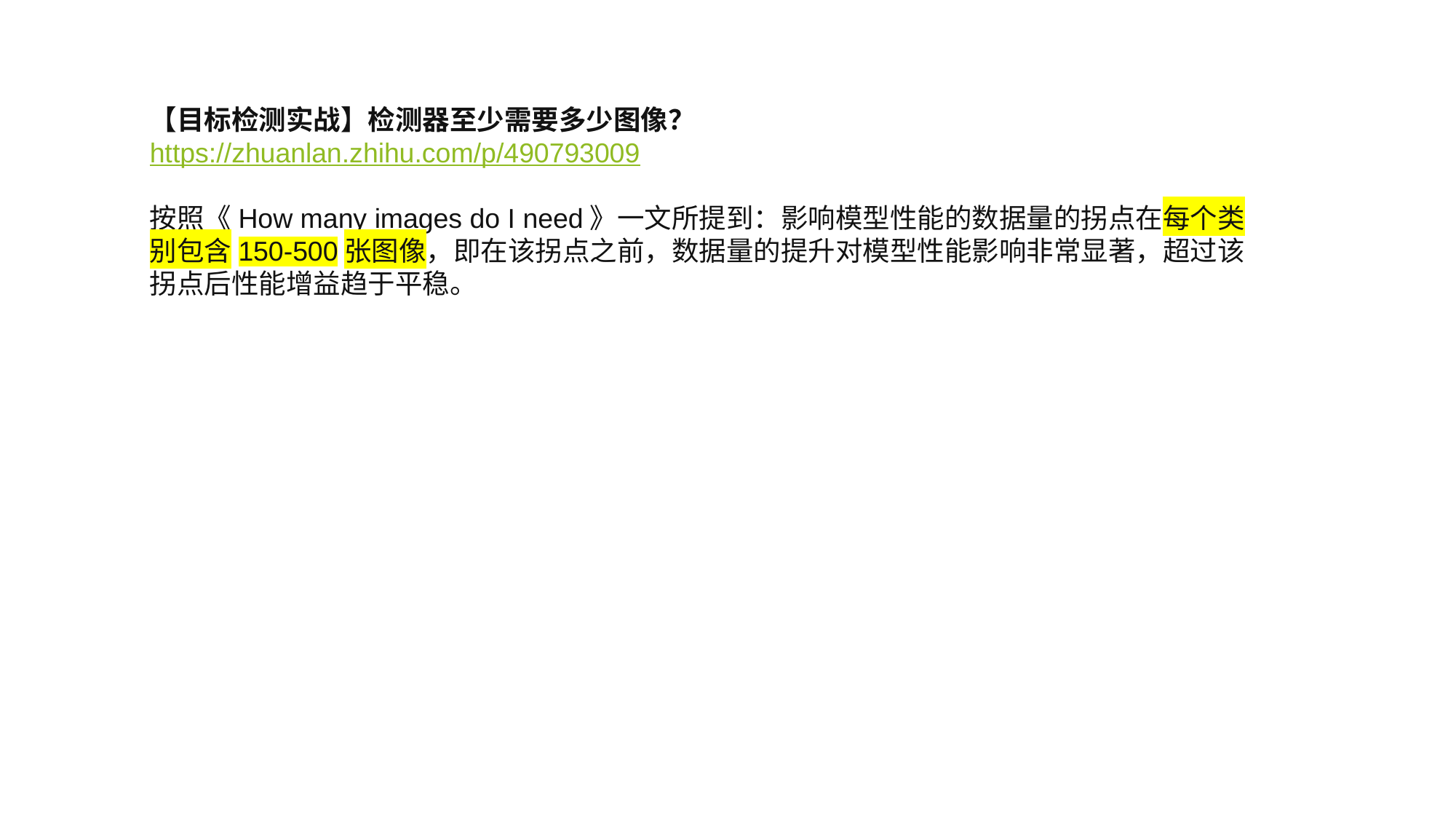

【目标检测实战】检测器至少需要多少图像？
https://zhuanlan.zhihu.com/p/490793009

按照《How many images do I need》一文所提到：影响模型性能的数据量的拐点在每个类别包含150-500张图像，即在该拐点之前，数据量的提升对模型性能影响非常显著，超过该拐点后性能增益趋于平稳。